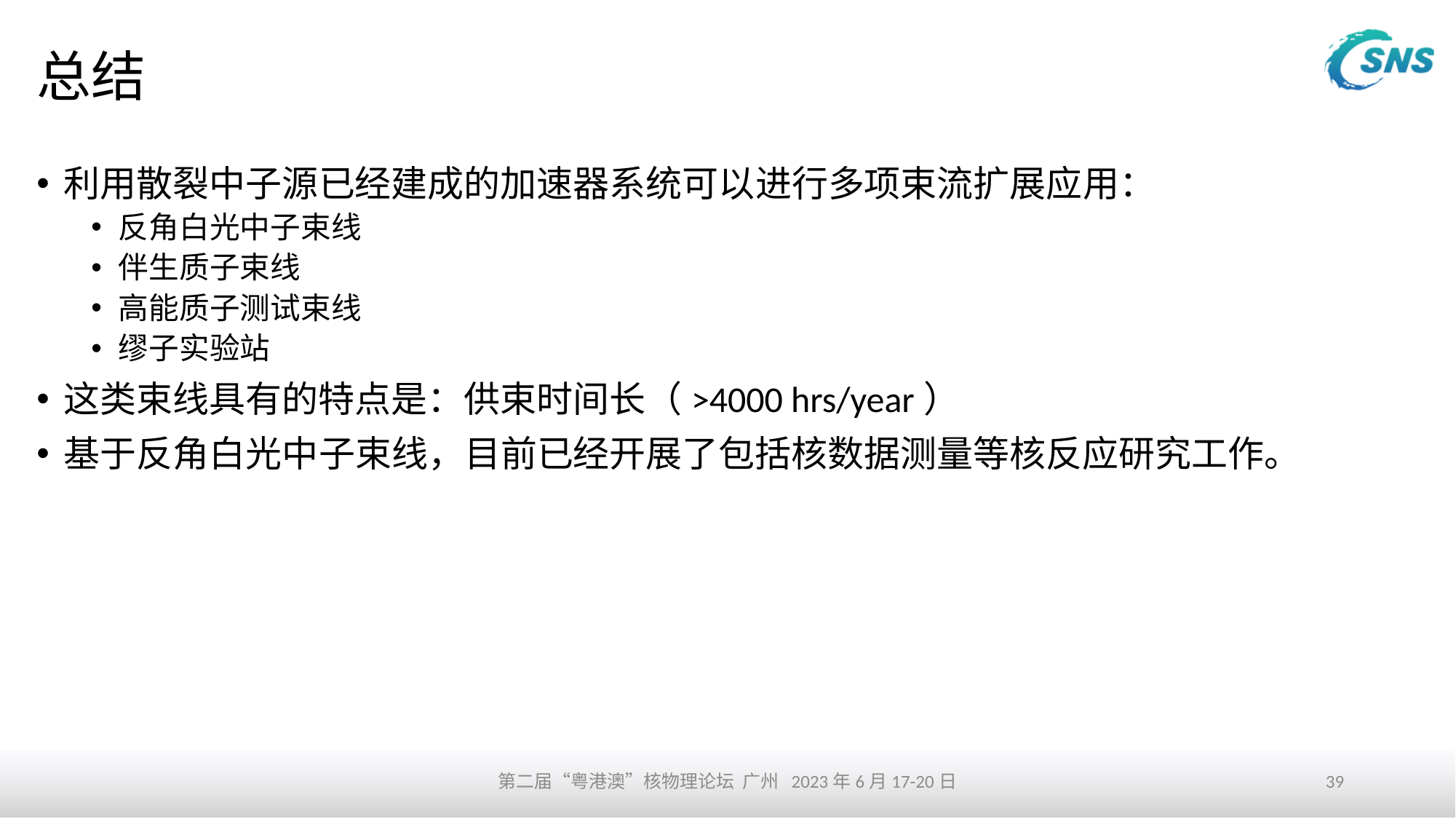

# 总结
利用散裂中子源已经建成的加速器系统可以进行多项束流扩展应用：
反角白光中子束线
伴生质子束线
高能质子测试束线
缪子实验站
这类束线具有的特点是：供束时间长（>4000 hrs/year）
基于反角白光中子束线，目前已经开展了包括核数据测量等核反应研究工作。
第二届“粤港澳”核物理论坛  广州  2023年6月17-20日
39